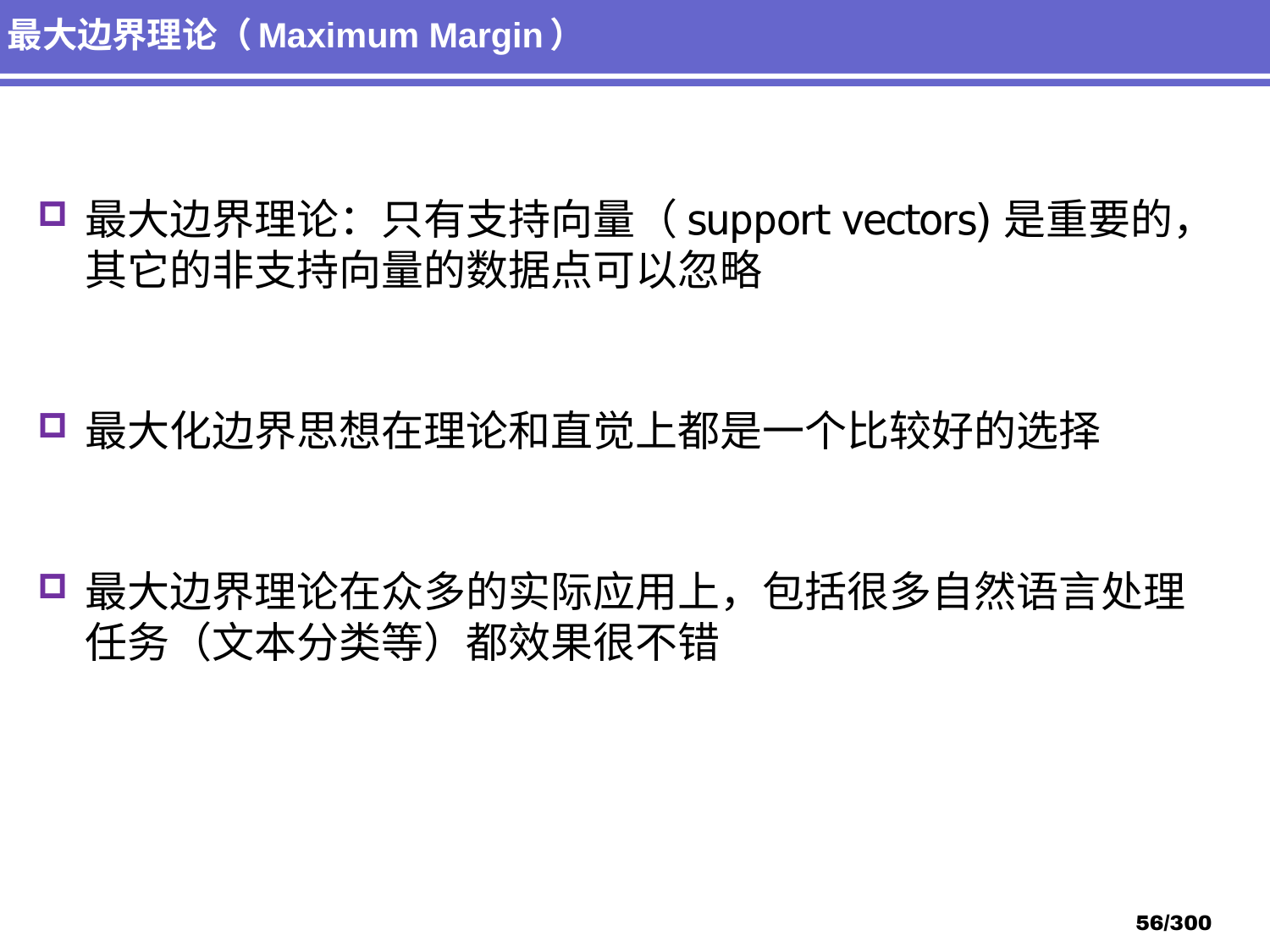

# 最大边界理论（Maximum Margin）

最大边界理论：只有支持向量（support vectors)是重要的，其它的非支持向量的数据点可以忽略

最大化边界思想在理论和直觉上都是一个比较好的选择

最大边界理论在众多的实际应用上，包括很多自然语言处理任务（文本分类等）都效果很不错

56/300